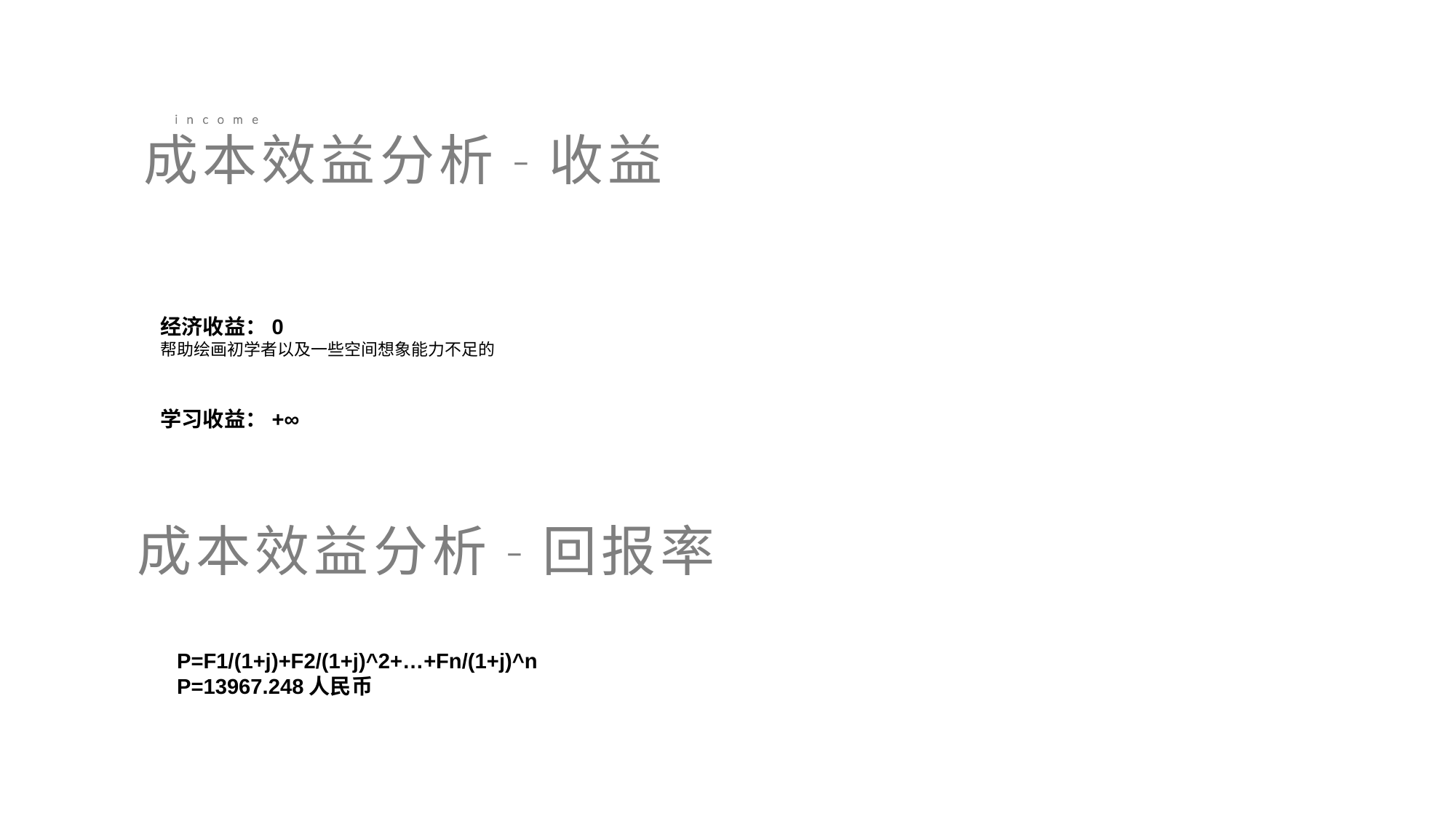

income
成本效益分析-收益
经济收益：0
帮助绘画初学者以及一些空间想象能力不足的
学习收益：+∞

成本效益分析-回报率
P=F1/(1+j)+F2/(1+j)^2+…+Fn/(1+j)^n
P=13967.248人民币